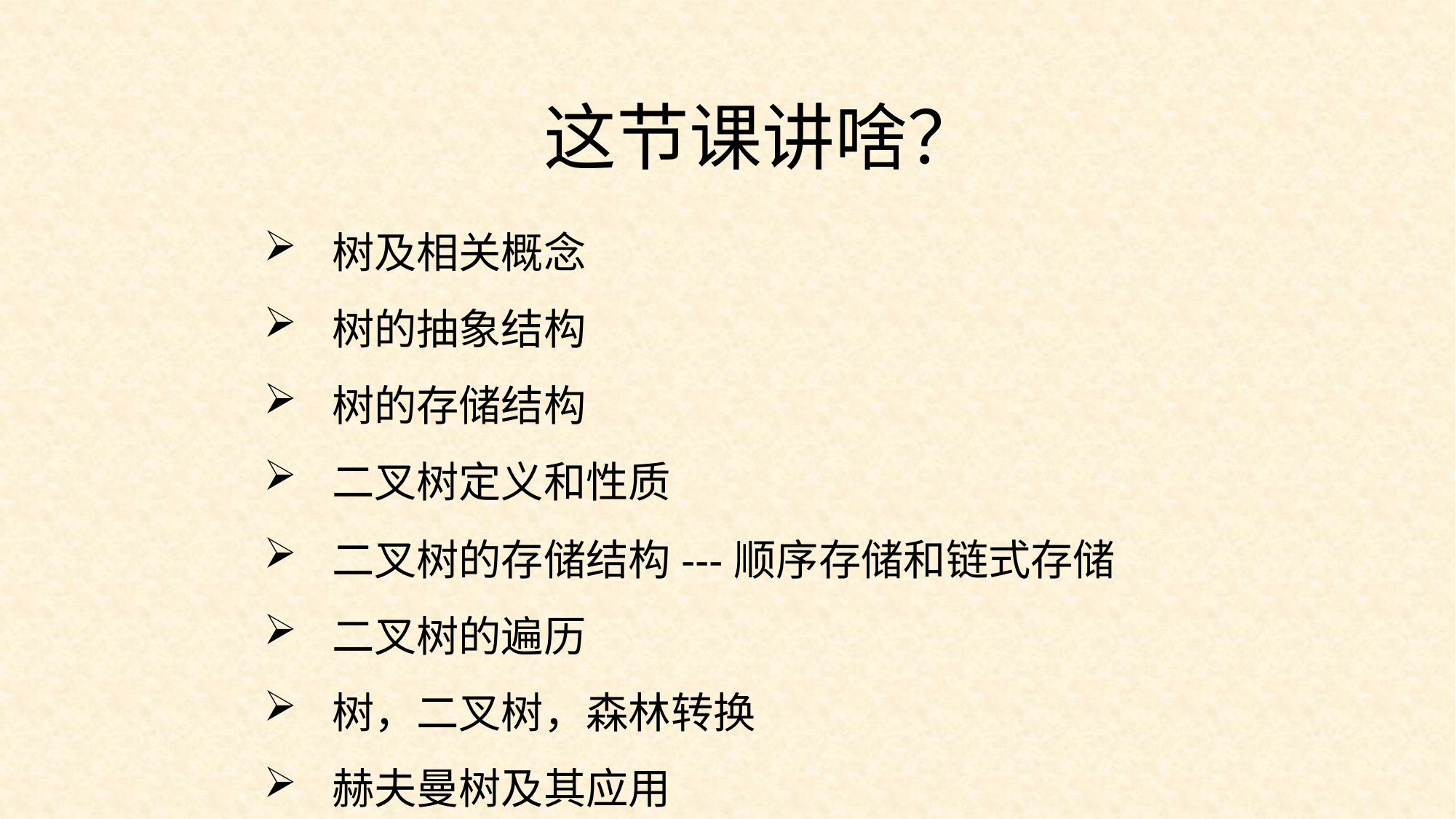

这节课讲啥？
树及相关概念
树的抽象结构
树的存储结构
二叉树定义和性质
二叉树的存储结构---顺序存储和链式存储
二叉树的遍历
树，二叉树，森林转换
赫夫曼树及其应用